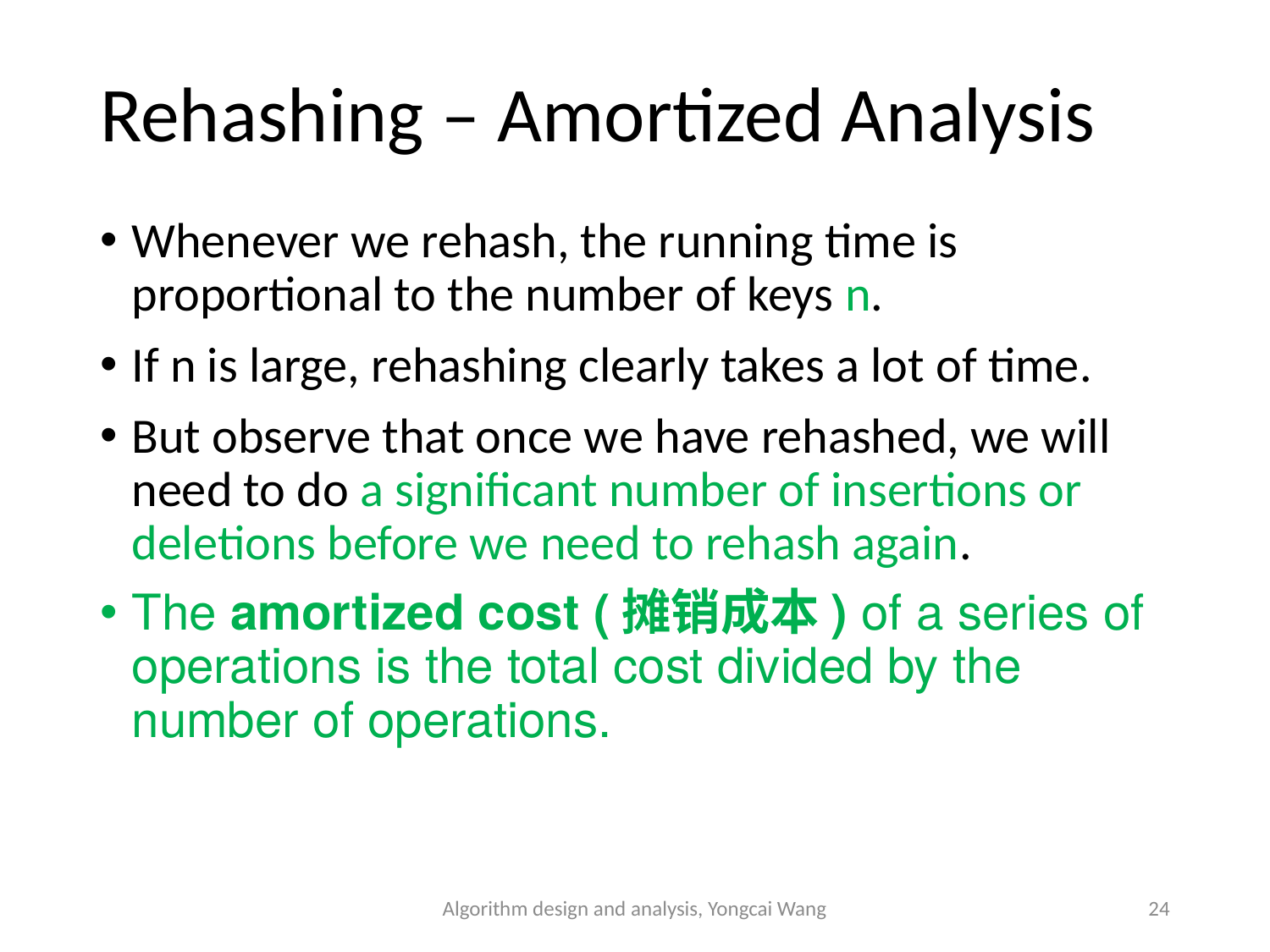

# Rehashing – Amortized Analysis
Whenever we rehash, the running time is proportional to the number of keys n.
If n is large, rehashing clearly takes a lot of time.
But observe that once we have rehashed, we will need to do a significant number of insertions or deletions before we need to rehash again.
The amortized cost (摊销成本) of a series of operations is the total cost divided by the number of operations.

Algorithm design and analysis, Yongcai Wang
24